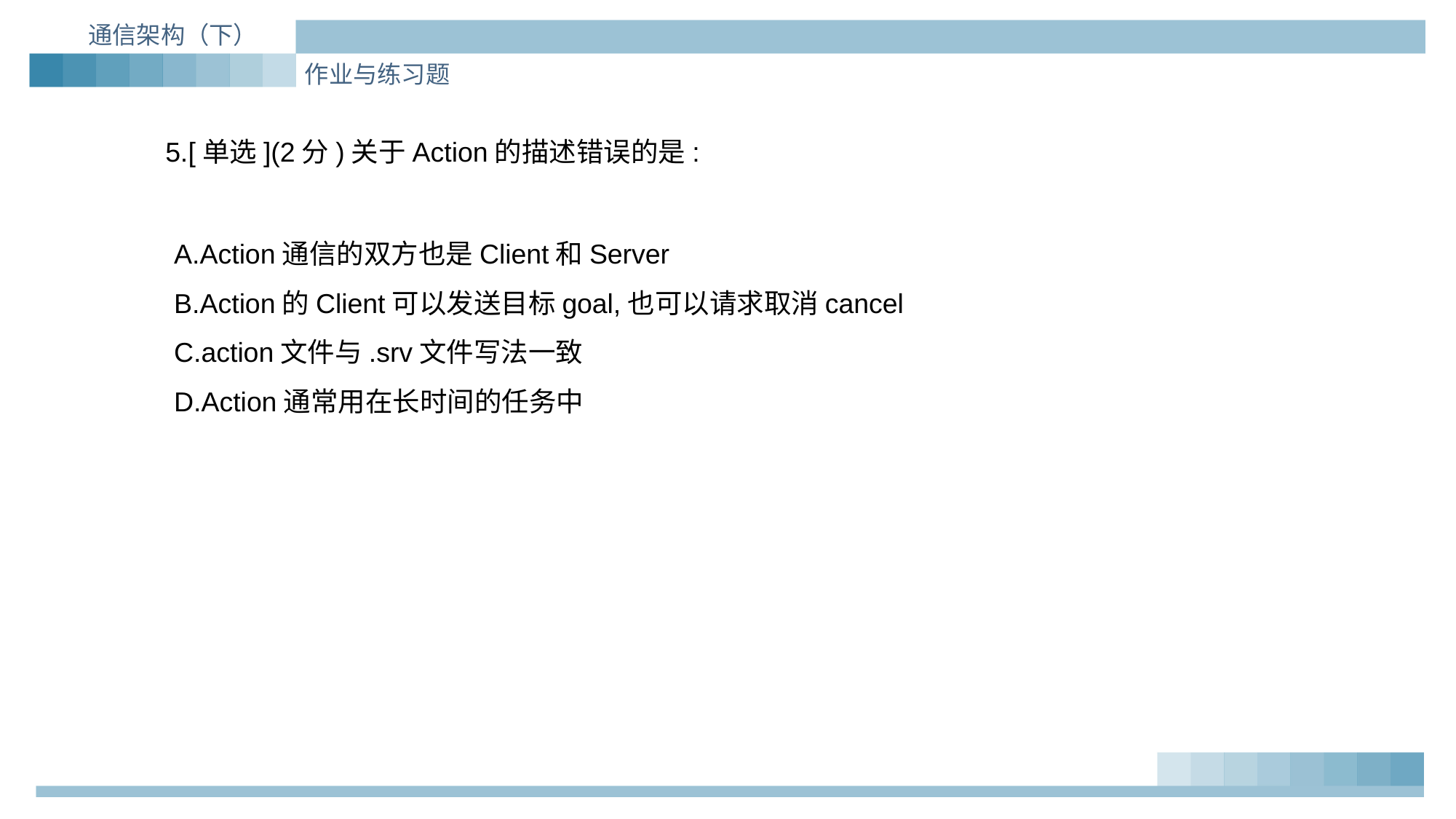

通信架构（下）
作业与练习题
5.[单选](2分)关于Action的描述错误的是:
A.Action通信的双方也是Client和Server
B.Action的Client可以发送目标goal,也可以请求取消cancel
C.action文件与.srv文件写法一致
D.Action通常用在长时间的任务中